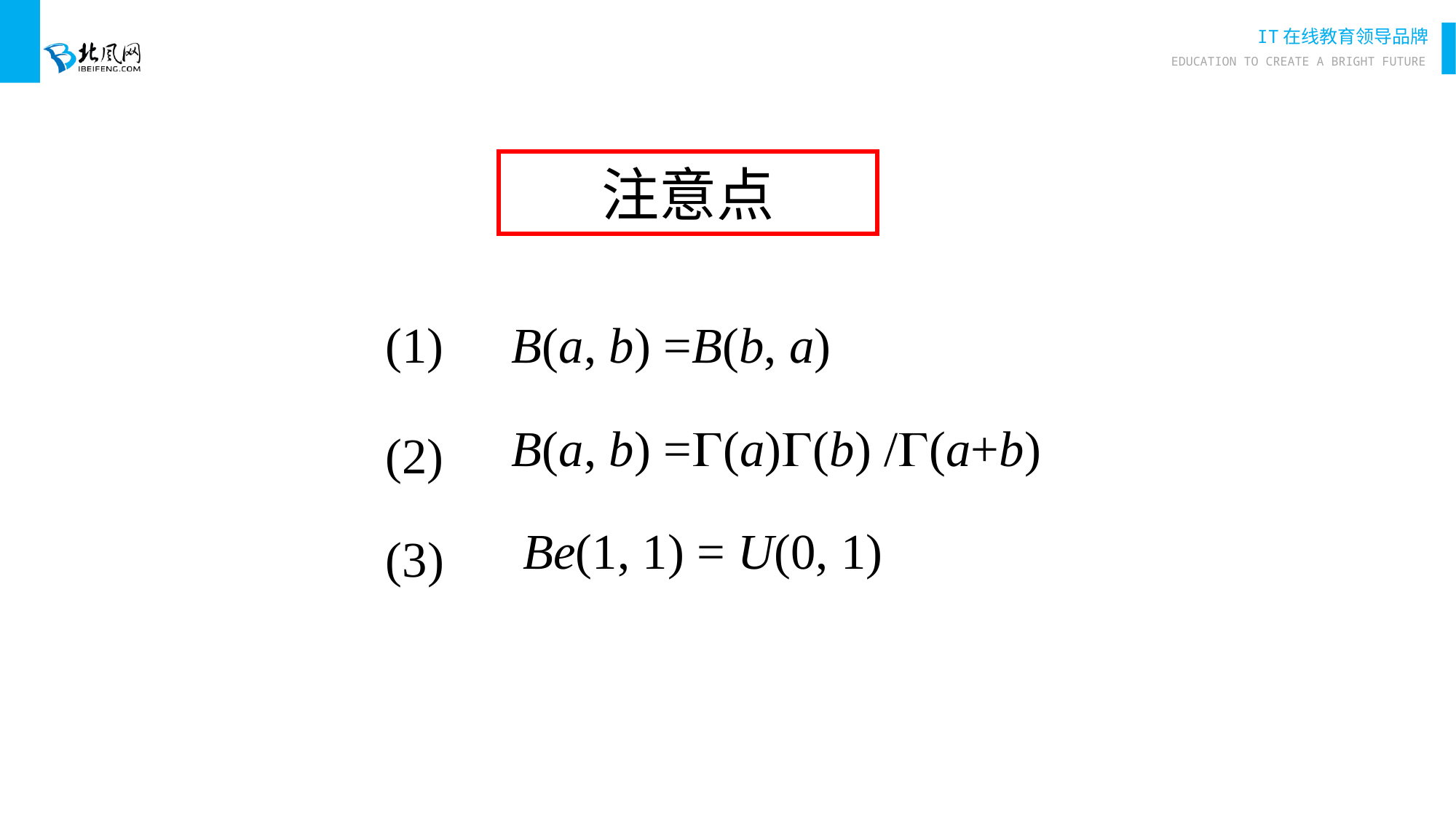

注意点
 (1)
B(a, b) =B(b, a)
 (2)
B(a, b) =Γ(a)Γ(b) /Γ(a+b)
(3)
Be(1, 1) = U(0, 1)